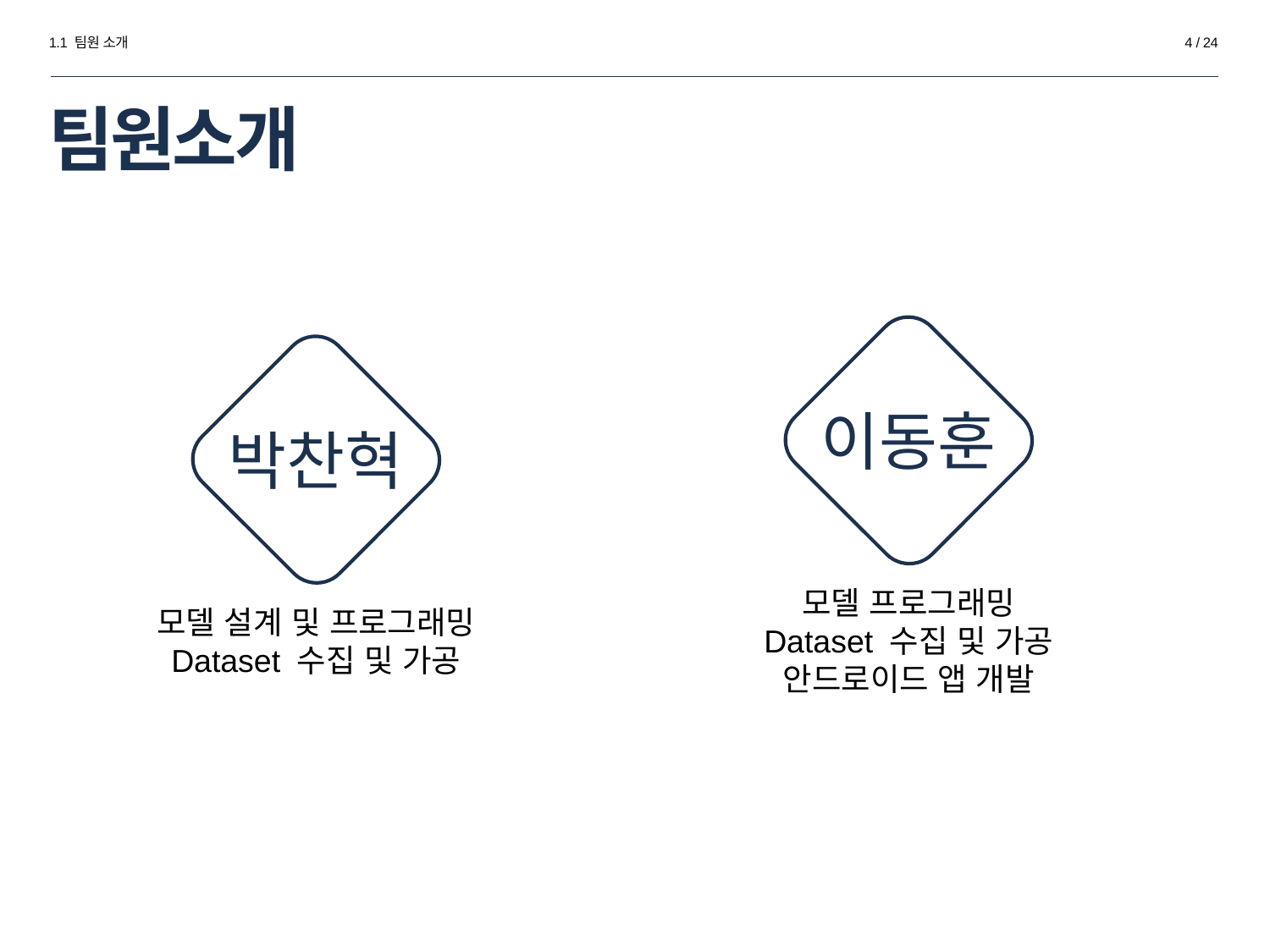

1.1 팀원 소개
4 / 24
# 팀원소개

이동훈
모델 프로그래밍
Dataset 수집 및 가공
안드로이드 앱 개발

박찬혁
모델 설계 및 프로그래밍
Dataset 수집 및 가공